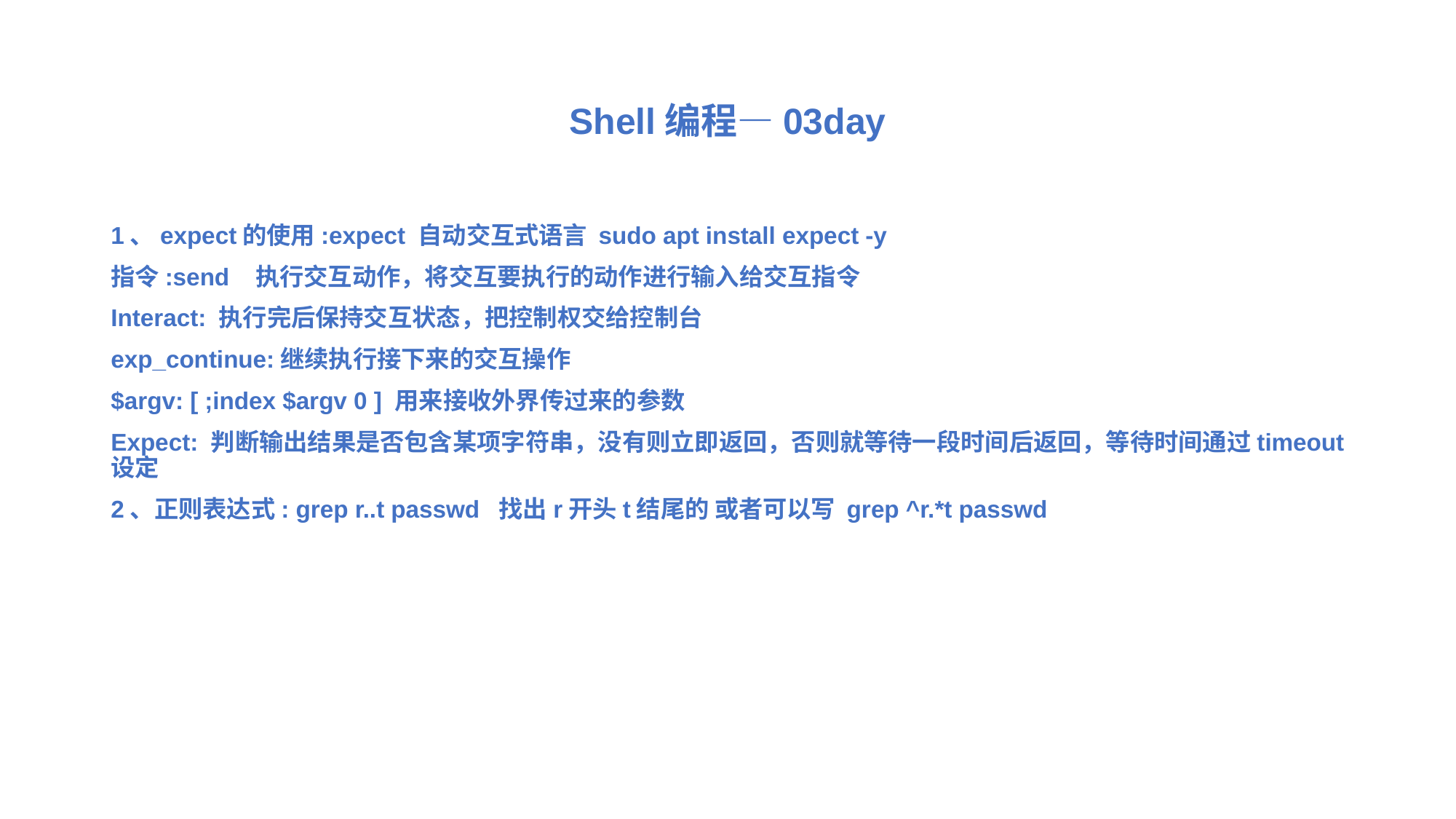

# Shell编程—03day
1、expect的使用:expect 自动交互式语言 sudo apt install expect -y
指令:send   执行交互动作，将交互要执行的动作进行输入给交互指令
Interact: 执行完后保持交互状态，把控制权交给控制台
exp_continue:继续执行接下来的交互操作
$argv: [ ;index $argv 0 ] 用来接收外界传过来的参数
Expect: 判断输出结果是否包含某项字符串，没有则立即返回，否则就等待一段时间后返回，等待时间通过timeout 设定
2、正则表达式: grep r..t passwd  找出r开头t结尾的 或者可以写 grep ^r.*t passwd